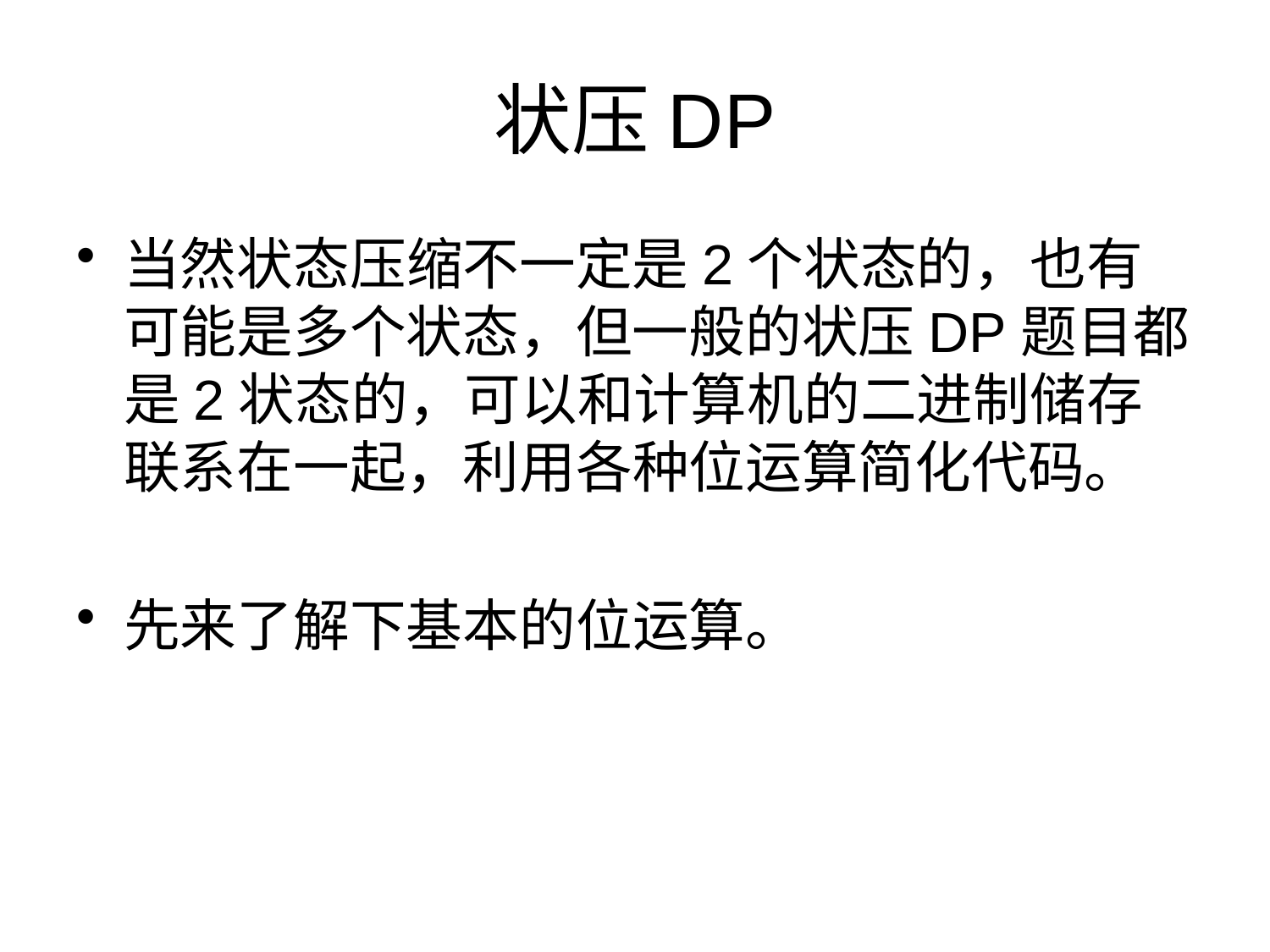

# 状压DP
当然状态压缩不一定是2个状态的，也有可能是多个状态，但一般的状压DP题目都是2状态的，可以和计算机的二进制储存联系在一起，利用各种位运算简化代码。

先来了解下基本的位运算。